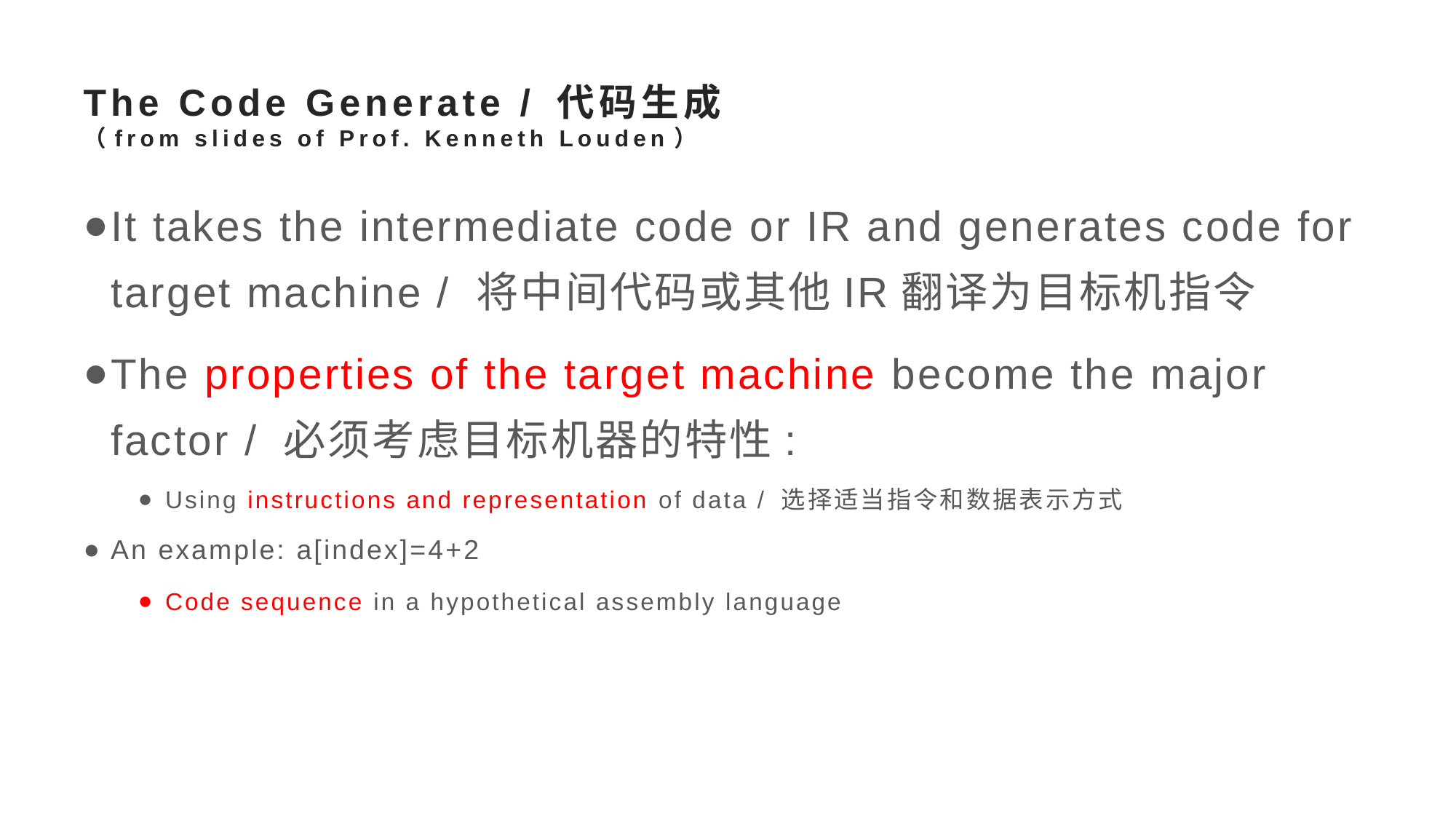

# The Code Generate / 代码生成 （from slides of Prof. Kenneth Louden）
It takes the intermediate code or IR and generates code for target machine / 将中间代码或其他IR翻译为目标机指令
The properties of the target machine become the major factor / 必须考虑目标机器的特性:
Using instructions and representation of data / 选择适当指令和数据表示方式
An example: a[index]=4+2
Code sequence in a hypothetical assembly language